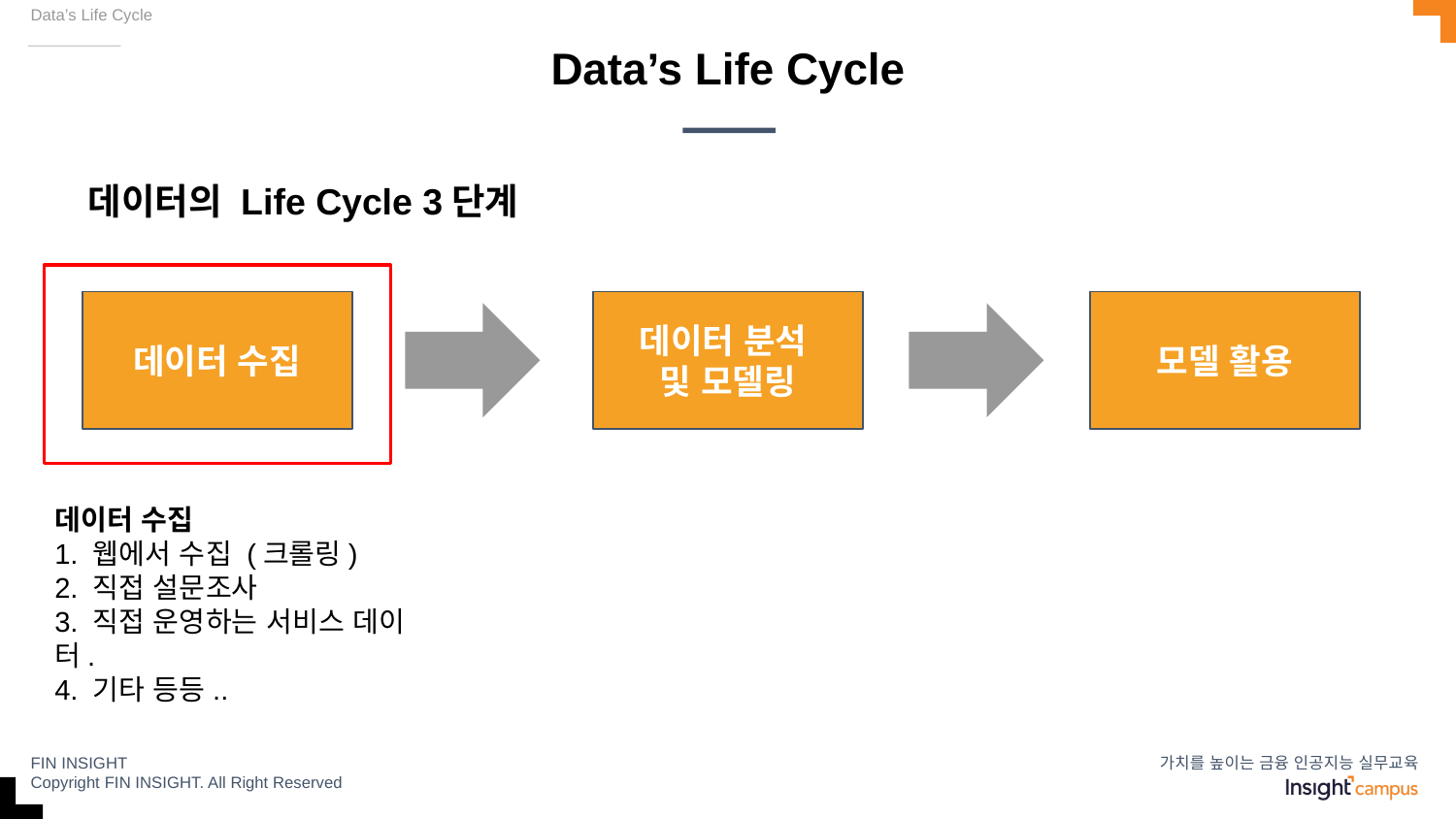

Data’s Life Cycle
# Data’s Life Cycle
데이터의 Life Cycle 3단계

데이터 수집
데이터 분석
및 모델링
모델 활용

데이터 수집
1. 웹에서 수집 (크롤링)
2. 직접 설문조사
3. 직접 운영하는 서비스 데이터.
4. 기타 등등..